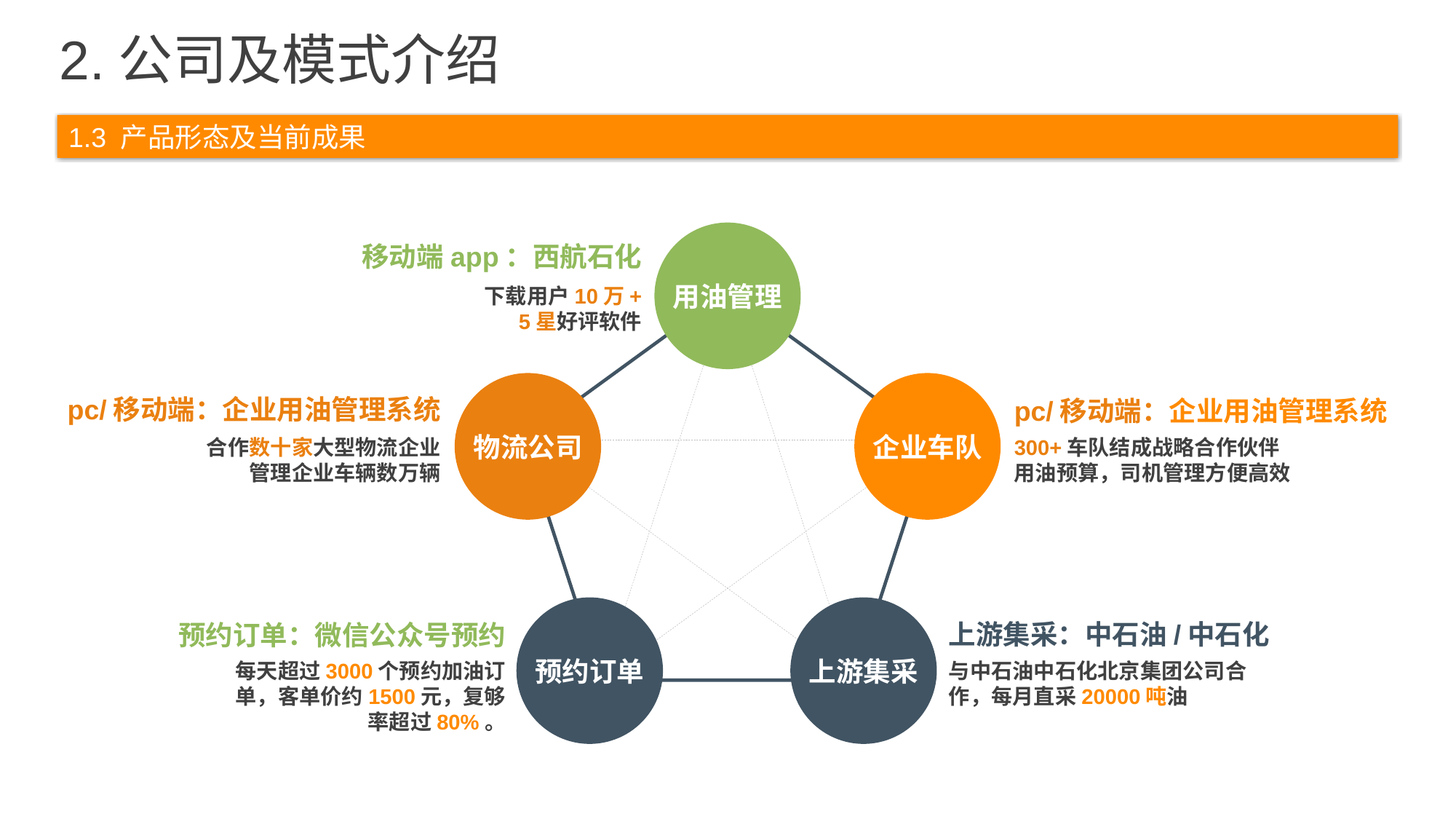

2.公司及模式介绍

1.3 产品形态及当前成果

用油管理
移动端app：西航石化
下载用户10万+
5星好评软件

企业车队

物流公司
pc/移动端：企业用油管理系统
合作数十家大型物流企业
管理企业车辆数万辆
pc/移动端：企业用油管理系统
300+车队结成战略合作伙伴
用油预算，司机管理方便高效

预约订单

上游集采
上游集采：中石油/中石化
与中石油中石化北京集团公司合作，每月直采20000吨油
预约订单：微信公众号预约
每天超过3000个预约加油订单，客单价约1500元，复够率超过80%。